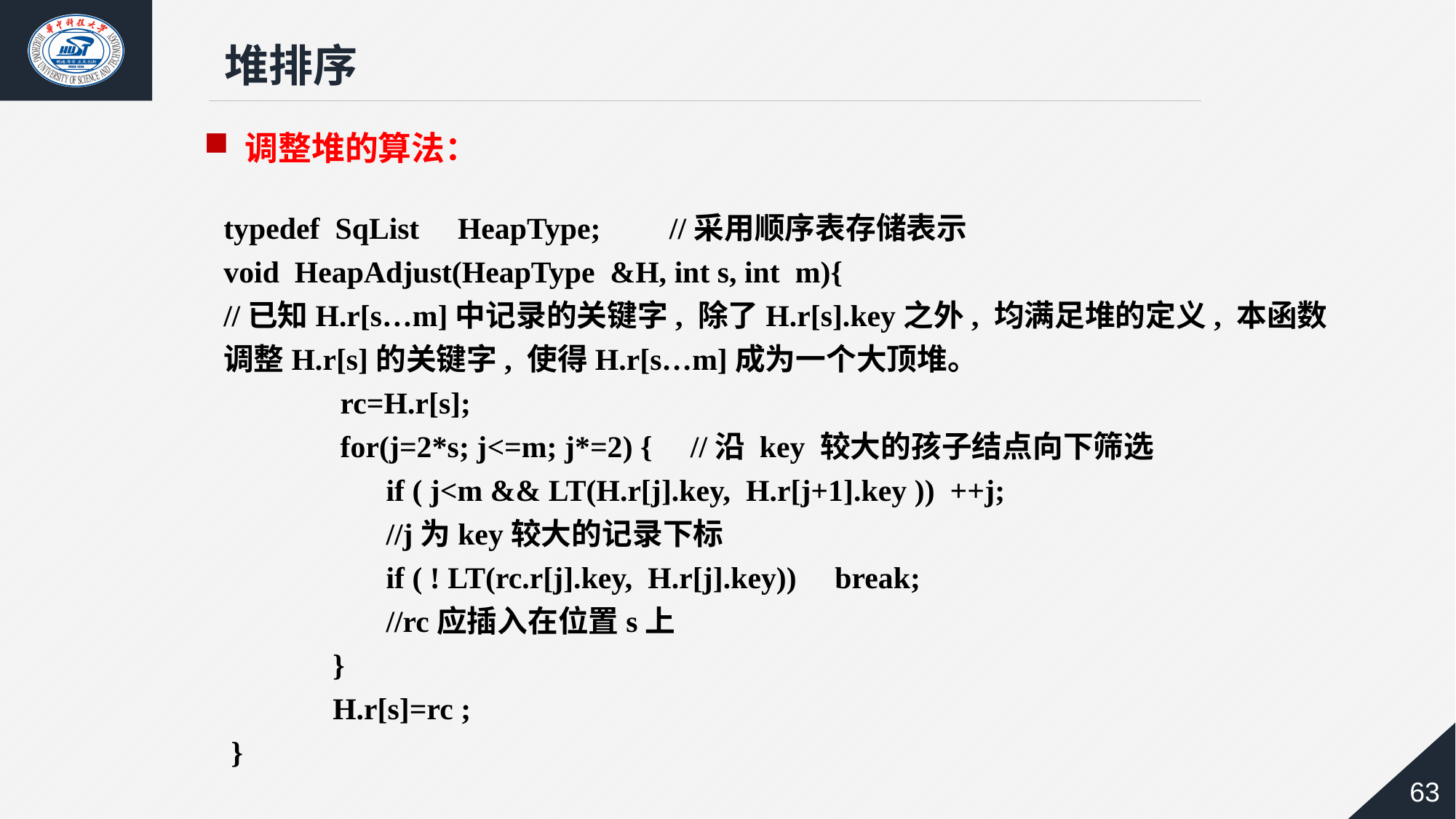

堆排序
调整堆的算法：
typedef  SqList     HeapType;         //采用顺序表存储表示
void  HeapAdjust(HeapType  &H, int s, int  m){
//已知H.r[s…m]中记录的关键字, 除了H.r[s].key之外, 均满足堆的定义, 本函数调整H.r[s]的关键字, 使得H.r[s…m]成为一个大顶堆。
 rc=H.r[s];
 for(j=2*s; j<=m; j*=2) {     //沿 key 较大的孩子结点向下筛选
       if ( j<m && LT(H.r[j].key,  H.r[j+1].key ))  ++j;
       //j为key较大的记录下标
       if ( ! LT(rc.r[j].key,  H.r[j].key))     break;
       //rc应插入在位置s上
}
H.r[s]=rc ;
 }